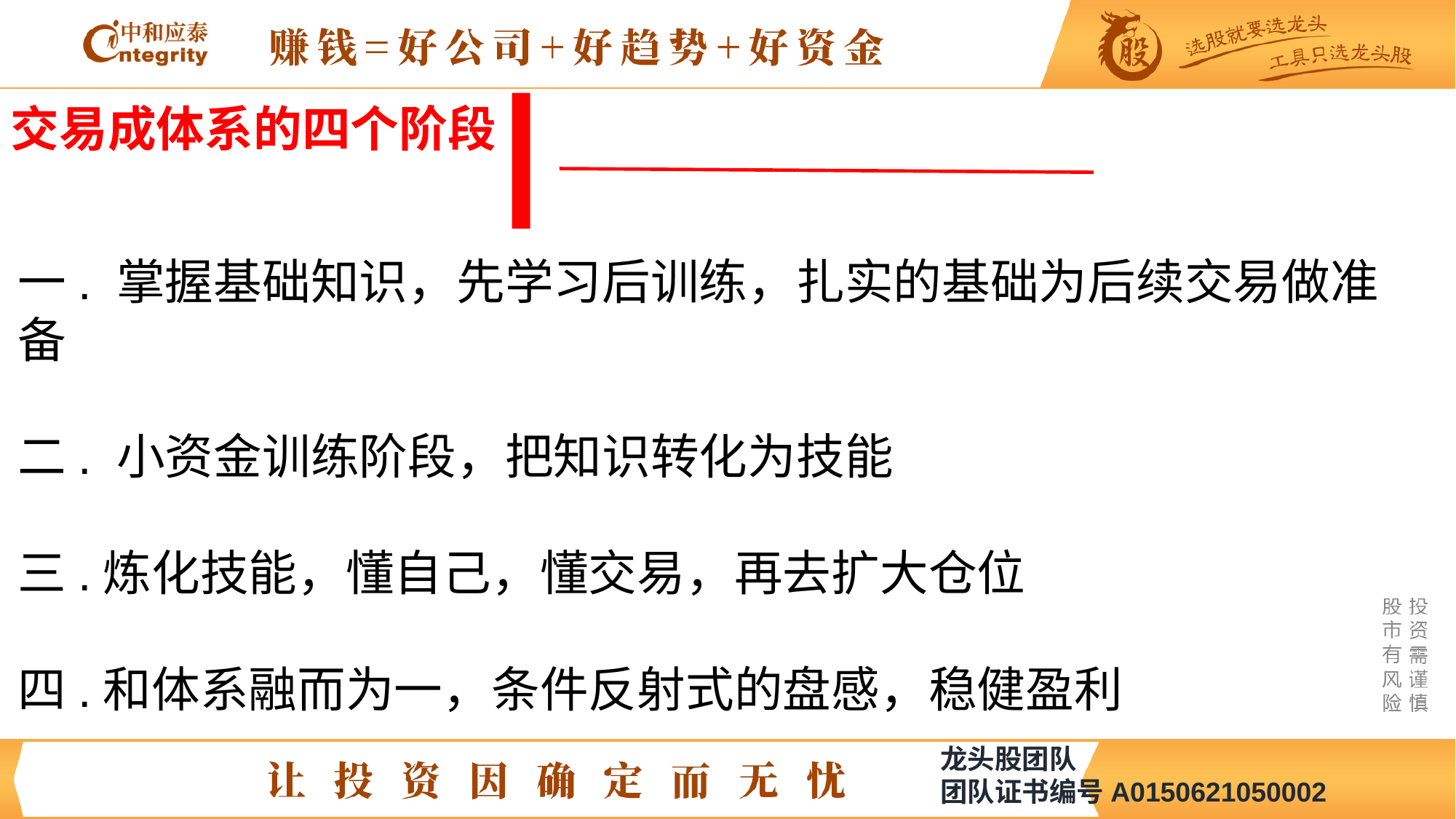

交易成体系的四个阶段

一. 掌握基础知识，先学习后训练，扎实的基础为后续交易做准备

二. 小资金训练阶段，把知识转化为技能
三.炼化技能，懂自己，懂交易，再去扩大仓位
四.和体系融而为一，条件反射式的盘感，稳健盈利

龙头股团队
团队证书编号A0150621050002